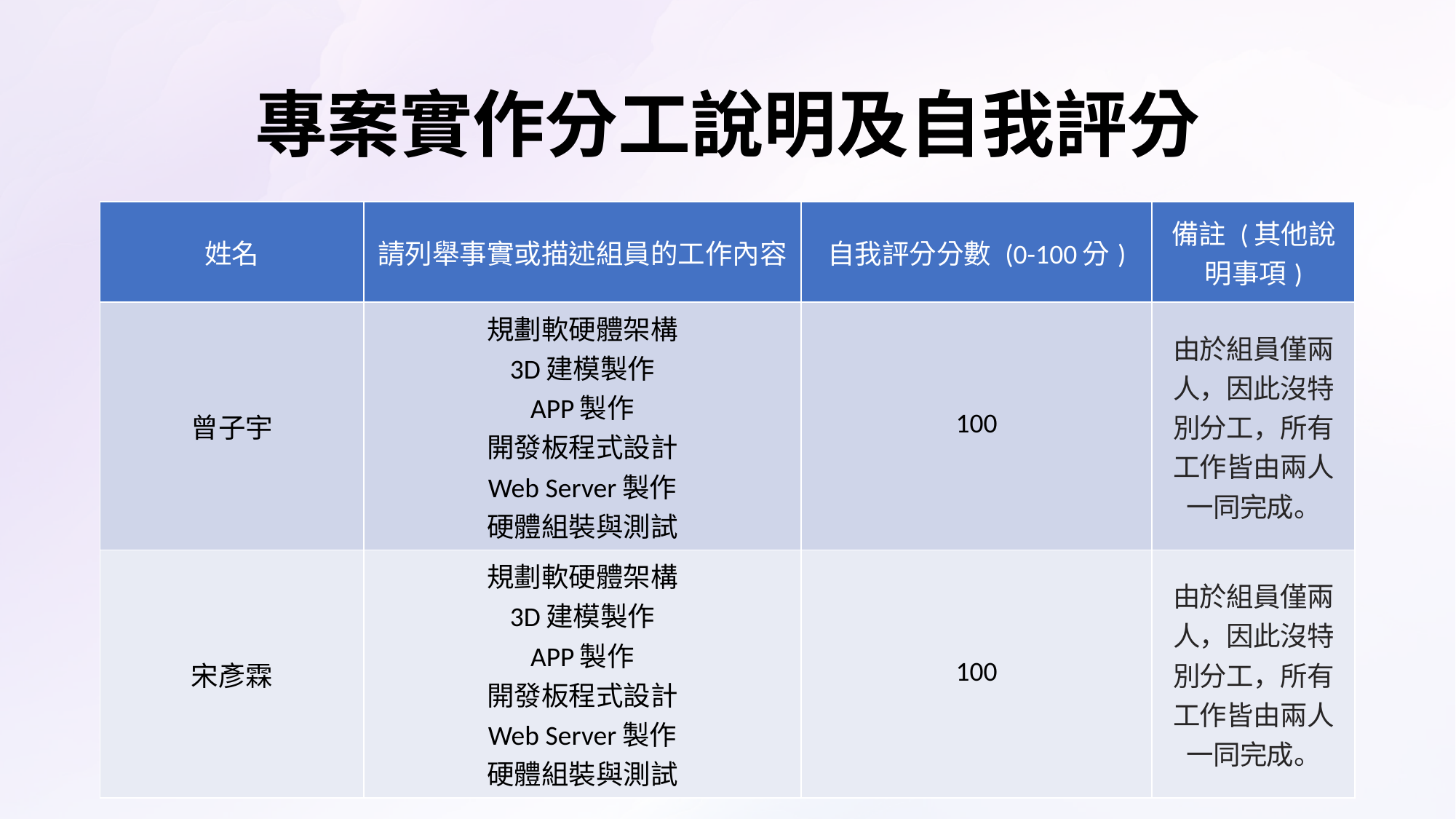

# 專案實作分工說明及自我評分
| 姓名 | 請列舉事實或描述組員的工作內容 | 自我評分分數 (0-100分) | 備註 (其他說明事項) |
| --- | --- | --- | --- |
| 曾子宇 | 規劃軟硬體架構 3D建模製作 APP製作 開發板程式設計 Web Server製作 硬體組裝與測試 | 100 | 由於組員僅兩人，因此沒特別分工，所有工作皆由兩人一同完成。 |
| 宋彥霖 | 規劃軟硬體架構 3D建模製作 APP製作 開發板程式設計 Web Server製作 硬體組裝與測試 | 100 | 由於組員僅兩人，因此沒特別分工，所有工作皆由兩人一同完成。 |